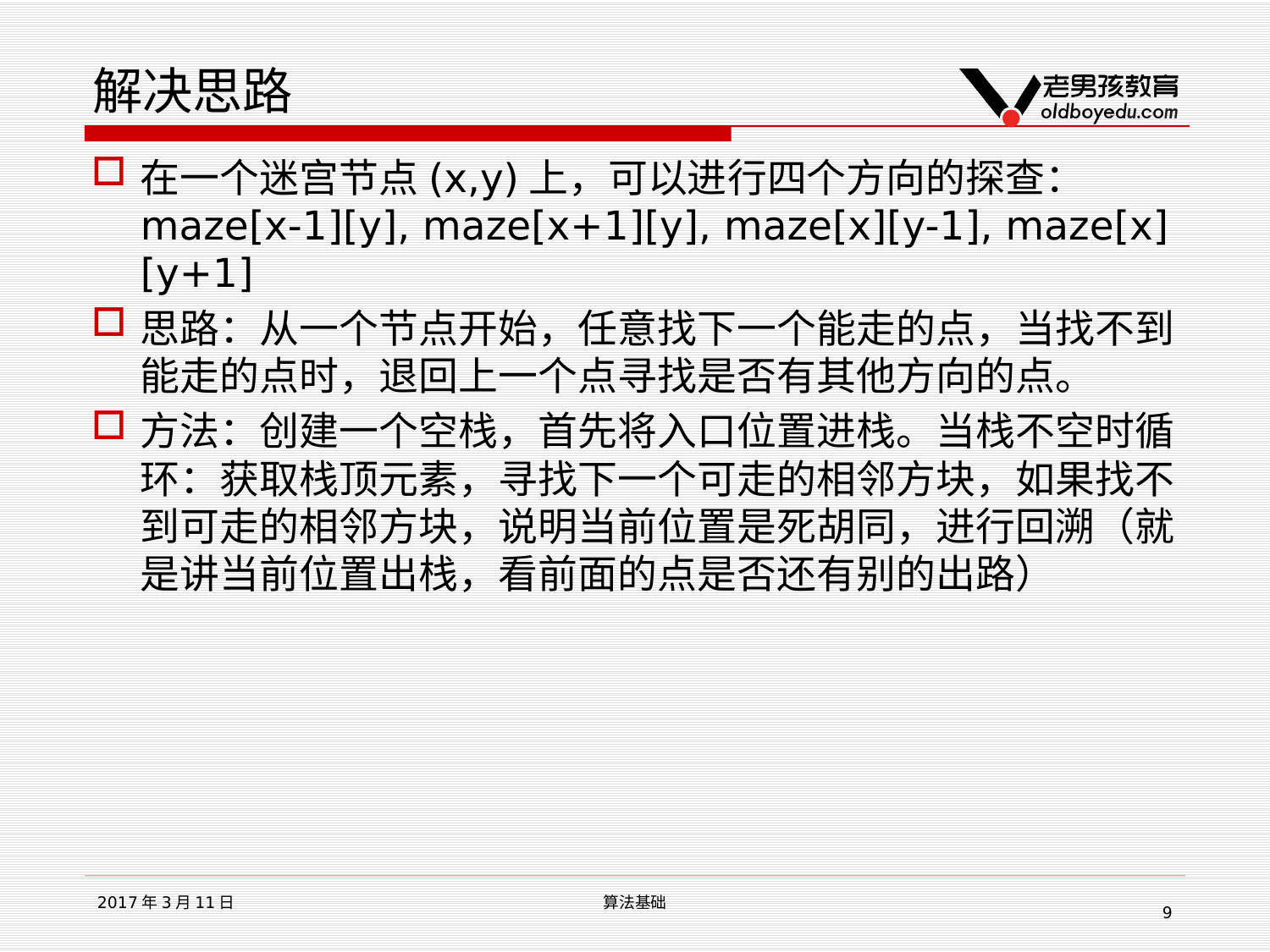

# 解决思路
在一个迷宫节点(x,y)上，可以进行四个方向的探查：maze[x-1][y], maze[x+1][y], maze[x][y-1], maze[x][y+1]
思路：从一个节点开始，任意找下一个能走的点，当找不到能走的点时，退回上一个点寻找是否有其他方向的点。
方法：创建一个空栈，首先将入口位置进栈。当栈不空时循环：获取栈顶元素，寻找下一个可走的相邻方块，如果找不到可走的相邻方块，说明当前位置是死胡同，进行回溯（就是讲当前位置出栈，看前面的点是否还有别的出路）
2017年3月11日
算法基础
9